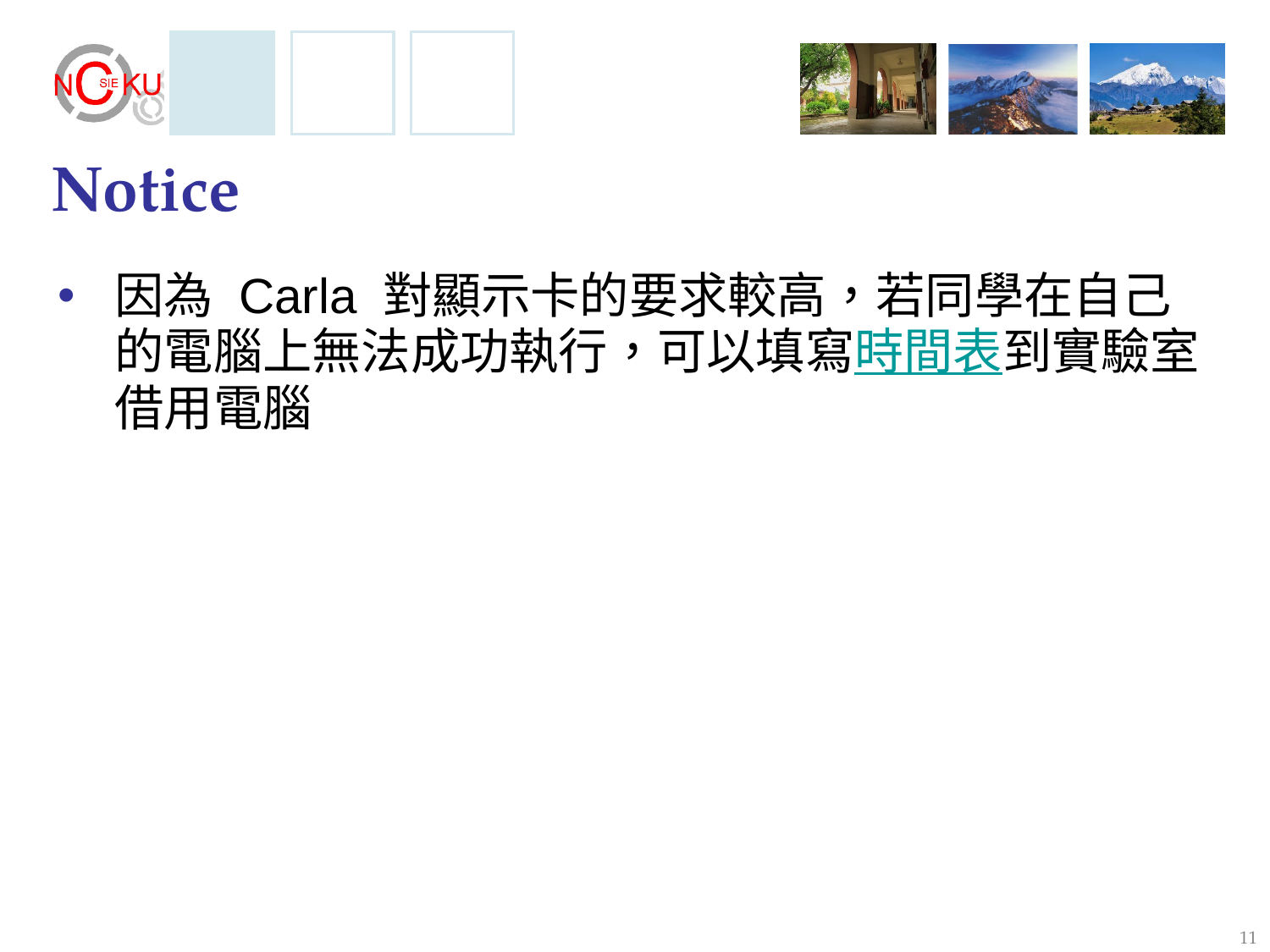

# Notice
因為 Carla 對顯示卡的要求較高，若同學在自己的電腦上無法成功執行，可以填寫時間表到實驗室借用電腦

11